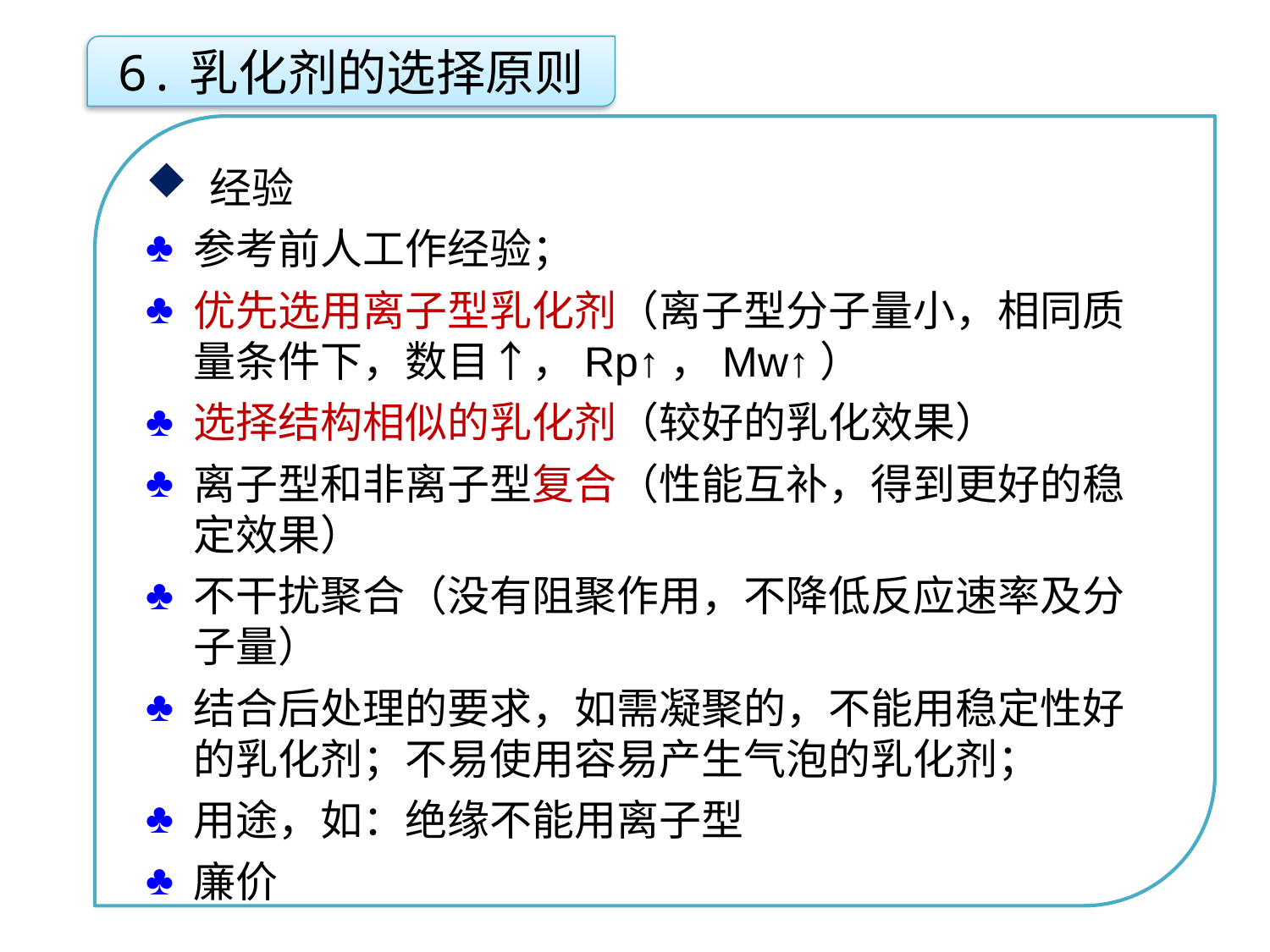

6.乳化剂的选择原则
经验
参考前人工作经验；
优先选用离子型乳化剂（离子型分子量小，相同质量条件下，数目↑，Rp↑，Mw↑）
选择结构相似的乳化剂（较好的乳化效果）
离子型和非离子型复合（性能互补，得到更好的稳定效果）
不干扰聚合（没有阻聚作用，不降低反应速率及分子量）
结合后处理的要求，如需凝聚的，不能用稳定性好的乳化剂；不易使用容易产生气泡的乳化剂；
用途，如：绝缘不能用离子型
廉价
点击添加文本
点击添加文本
点击添加文本
点击添加文本